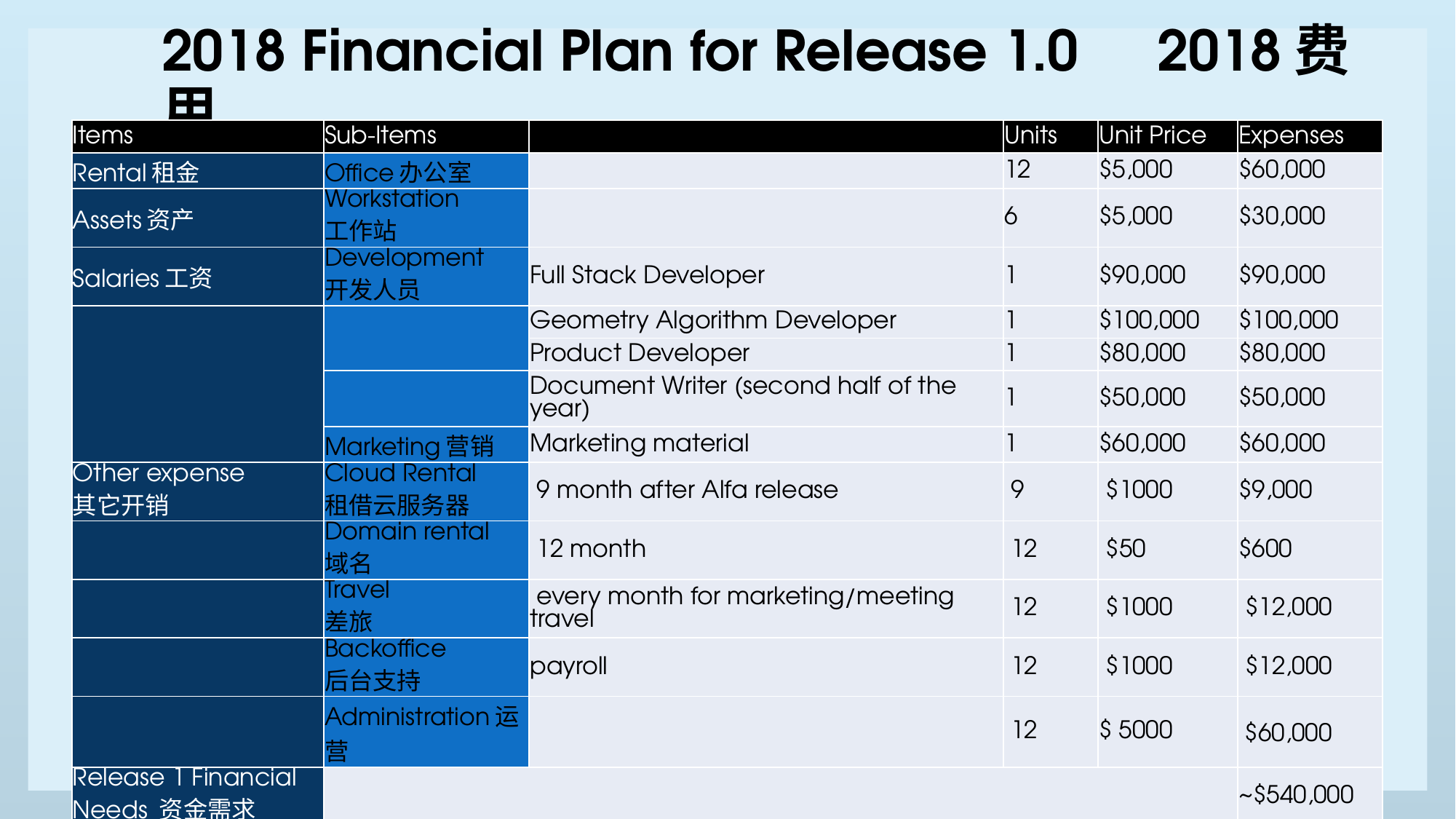

# 2018 Financial Plan for Release 1.0     2018费用
| Items | Sub-Items |  | Units | Unit Price | Expenses |
| --- | --- | --- | --- | --- | --- |
| Rental租金 | Office办公室 |  | 12 | $5,000 | $60,000 |
| Assets资产 | Workstation 工作站 |  | 6 | $5,000 | $30,000 |
| Salaries工资 | Development 开发人员 | Full Stack Developer | 1 | $90,000 | $90,000 |
|  |  | Geometry Algorithm Developer | 1 | $100,000 | $100,000 |
|  |  | Product Developer | 1 | $80,000 | $80,000 |
|  |  | Document Writer (second half of the year) | 1 | $50,000 | $50,000 |
|  | Marketing营销 | Marketing material | 1 | $60,000 | $60,000 |
| Other expense 其它开销 | Cloud Rental 租借云服务器 | 9 month after Alfa release | 9 | $1000 | $9,000 |
|  | Domain rental 域名 | 12 month | 12 | $50 | $600 |
|  | Travel 差旅 | every month for marketing/meeting travel | 12 | $1000 | $12,000 |
|  | Backoffice 后台支持 | payroll | 12 | $1000 | $12,000 |
|  | Administration运营 |  | 12 | $ 5000 | $60,000 |
| Release 1 Financial Needs 资金需求 |  |  |  |  | ~$540,000 |